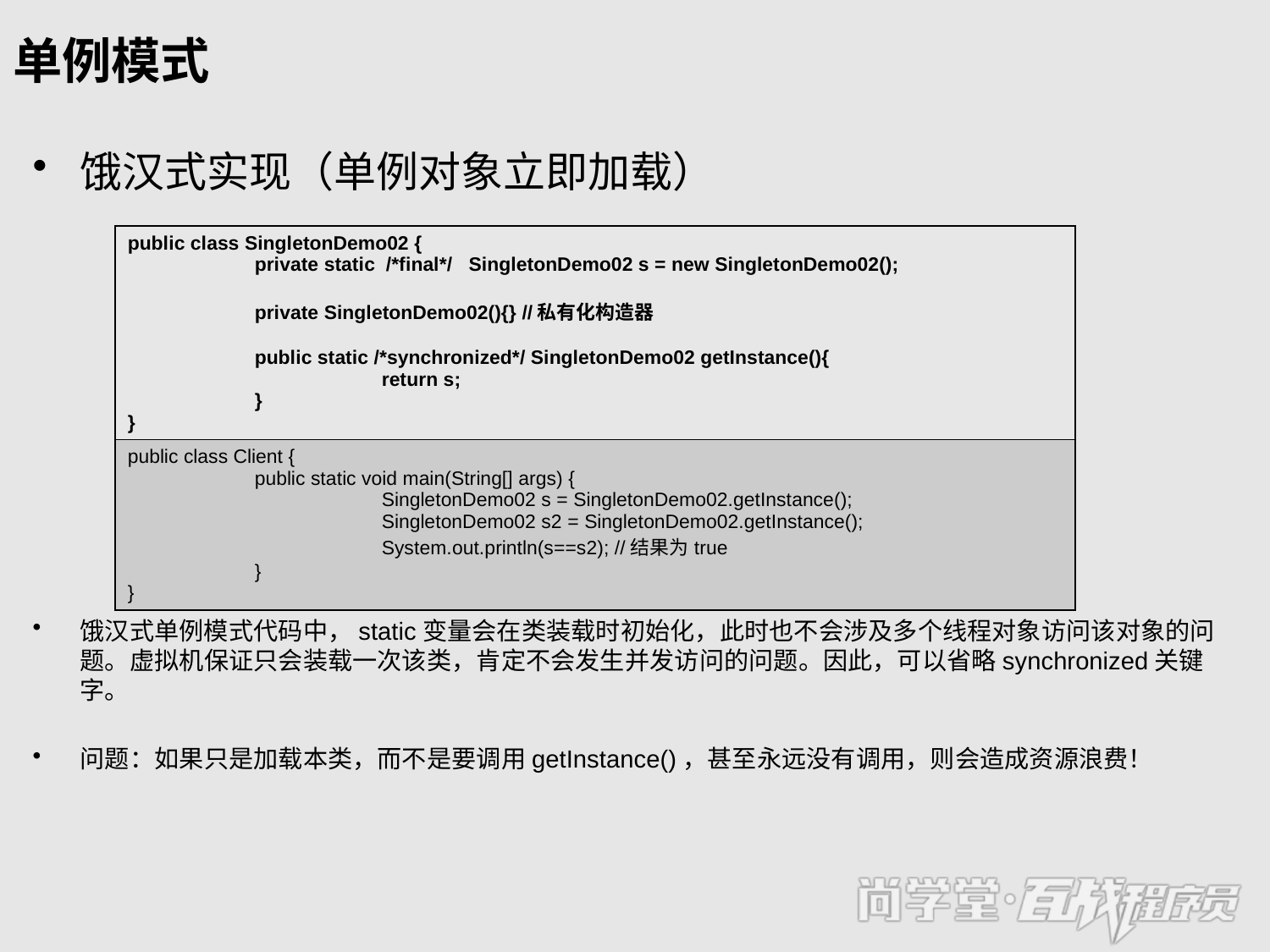

# 单例模式
饿汉式实现（单例对象立即加载）

饿汉式单例模式代码中，static变量会在类装载时初始化，此时也不会涉及多个线程对象访问该对象的问题。虚拟机保证只会装载一次该类，肯定不会发生并发访问的问题。因此，可以省略synchronized关键字。

问题：如果只是加载本类，而不是要调用getInstance()，甚至永远没有调用，则会造成资源浪费！

| public class SingletonDemo02 { private static /\*final\*/ SingletonDemo02 s = new SingletonDemo02(); private SingletonDemo02(){} //私有化构造器 public static /\*synchronized\*/ SingletonDemo02 getInstance(){ return s; } } |
| --- |
| public class Client { public static void main(String[] args) { SingletonDemo02 s = SingletonDemo02.getInstance(); SingletonDemo02 s2 = SingletonDemo02.getInstance(); System.out.println(s==s2); //结果为true } } |